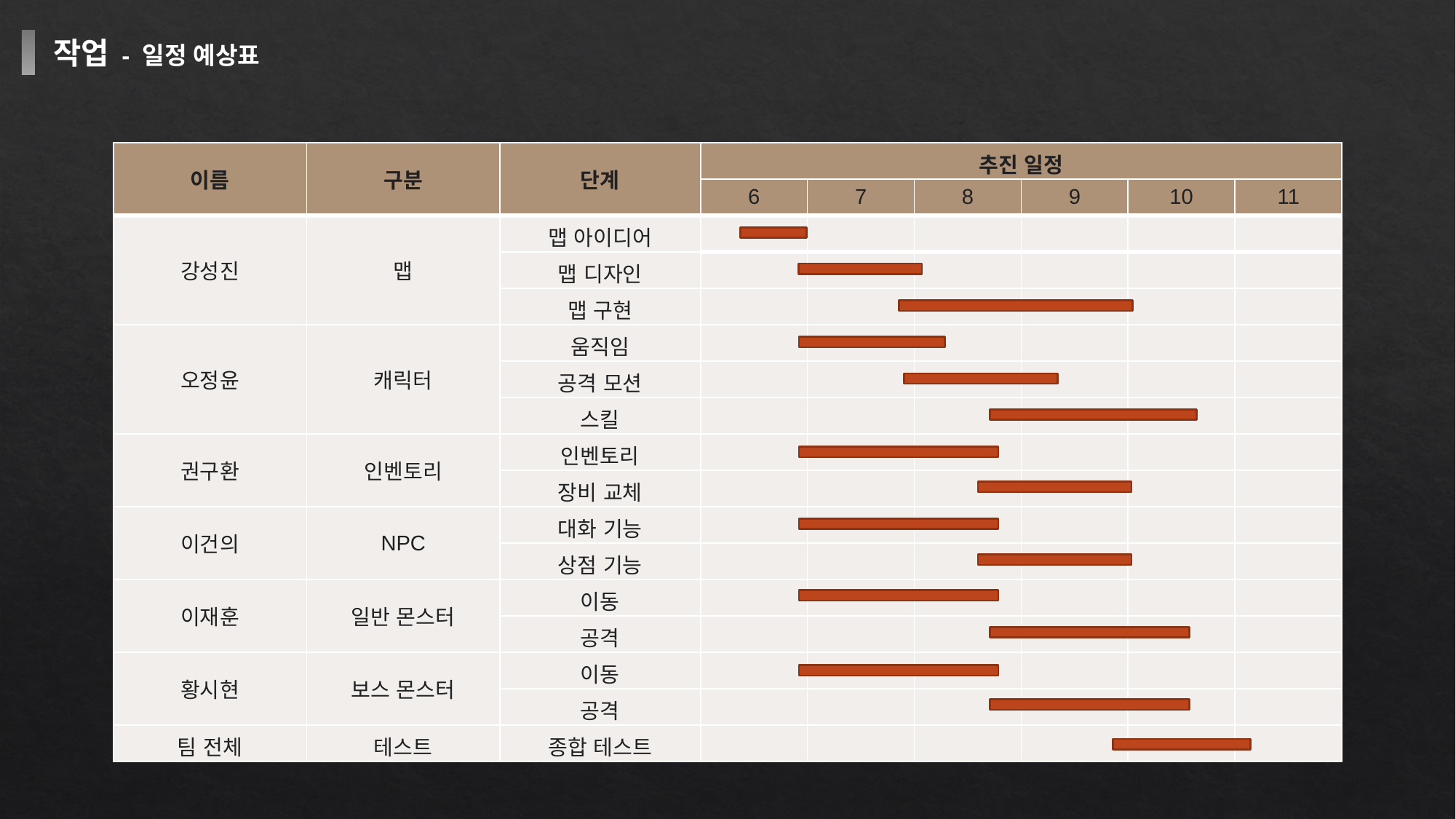

작업 - 일정 예상표

| 이름 | 구분 | 단계 | 추진 일정 |  |  |  |  |  |
| --- | --- | --- | --- | --- | --- | --- | --- | --- |
|  |  |  | 6 | 7 | 8 | 9 | 10 | 11 |
| 강성진 | 맵 | 맵 아이디어 |  |  |  |  |  |  |
|  |  | 맵 디자인 |  |  |  |  |  |  |
|  |  | 맵 구현 |  |  |  |  |  |  |
| 오정윤 | 캐릭터 | 움직임 |  |  |  |  |  |  |
|  |  | 공격 모션 |  |  |  |  |  |  |
|  |  | 스킬 |  |  |  |  |  |  |
| 권구환 | 인벤토리 | 인벤토리 |  |  |  |  |  |  |
|  |  | 장비 교체 |  |  |  |  |  |  |
| 이건의 | NPC | 대화 기능 |  |  |  |  |  |  |
|  |  | 상점 기능 |  |  |  |  |  |  |
| 이재훈 | 일반 몬스터 | 이동 |  |  |  |  |  |  |
|  |  | 공격 |  |  |  |  |  |  |
| 황시현 | 보스 몬스터 | 이동 |  |  |  |  |  |  |
|  |  | 공격 |  |  |  |  |  |  |
| 팀 전체 | 테스트 | 종합 테스트 |  |  |  |  |  |  |